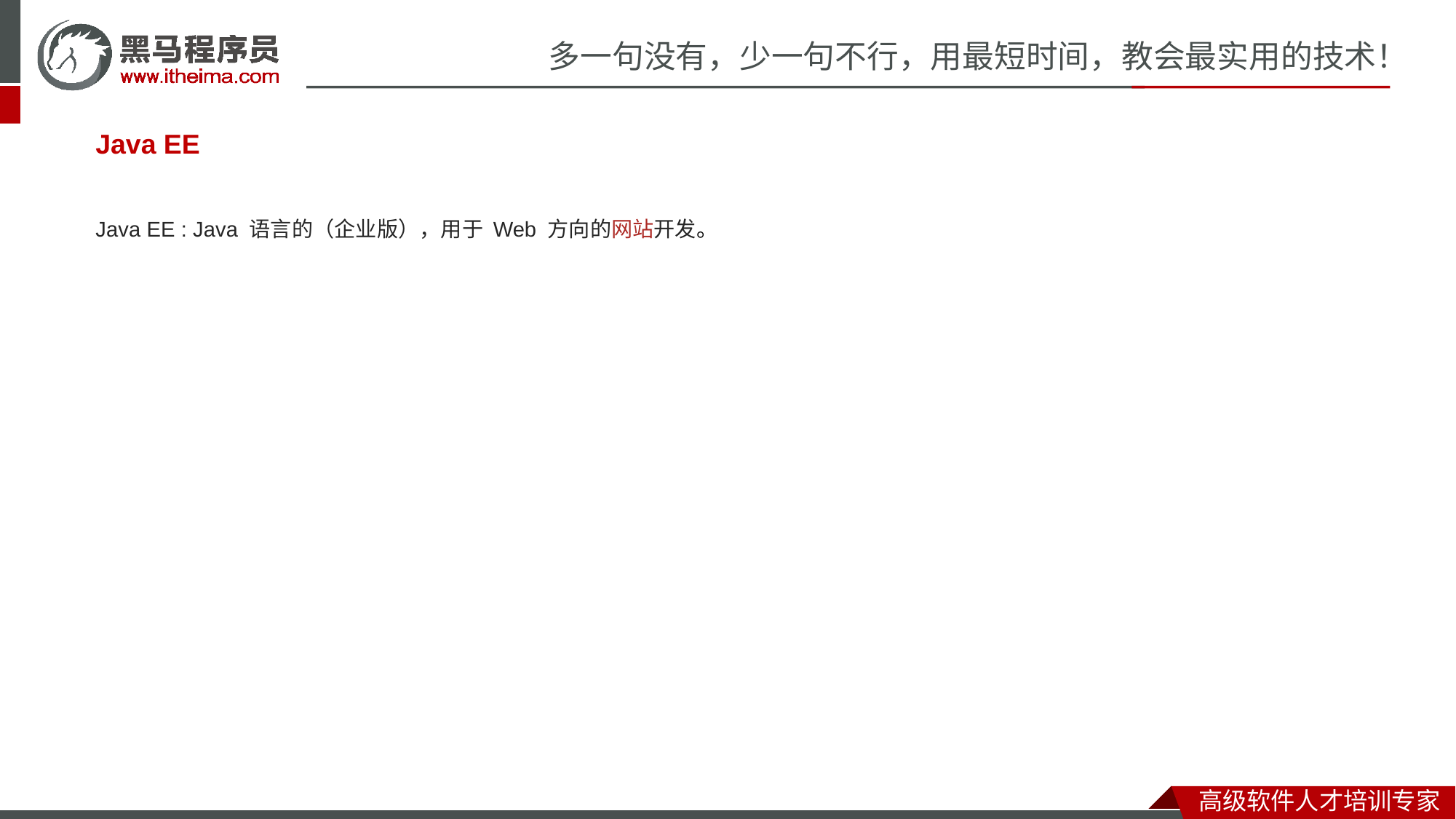

Java EE
Java EE : Java 语言的（企业版），用于 Web 方向的网站开发。